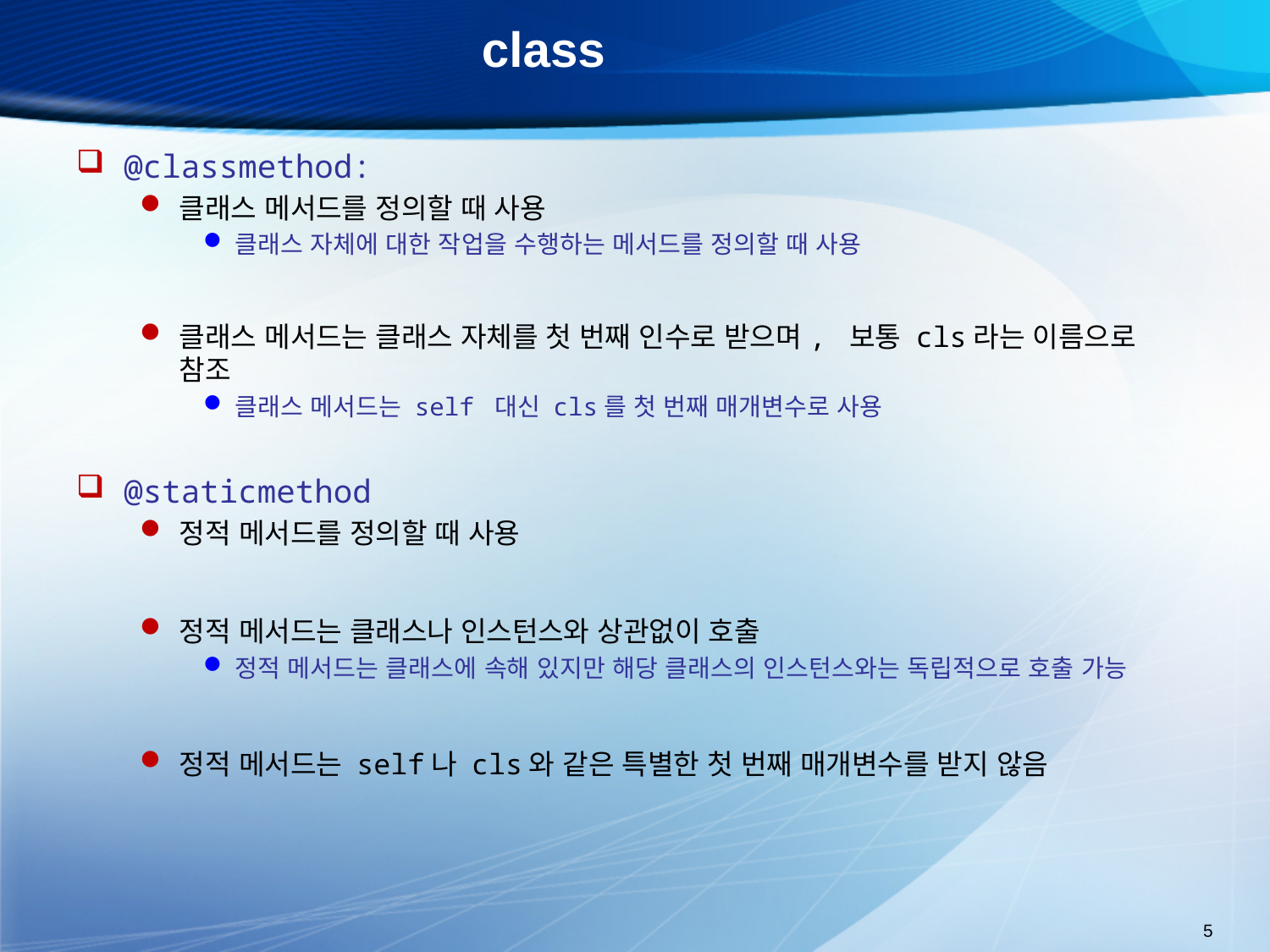

# class
@classmethod:
클래스 메서드를 정의할 때 사용
클래스 자체에 대한 작업을 수행하는 메서드를 정의할 때 사용

클래스 메서드는 클래스 자체를 첫 번째 인수로 받으며, 보통 cls라는 이름으로 참조
클래스 메서드는 self 대신 cls를 첫 번째 매개변수로 사용

@staticmethod
정적 메서드를 정의할 때 사용

정적 메서드는 클래스나 인스턴스와 상관없이 호출
정적 메서드는 클래스에 속해 있지만 해당 클래스의 인스턴스와는 독립적으로 호출 가능

정적 메서드는 self나 cls와 같은 특별한 첫 번째 매개변수를 받지 않음